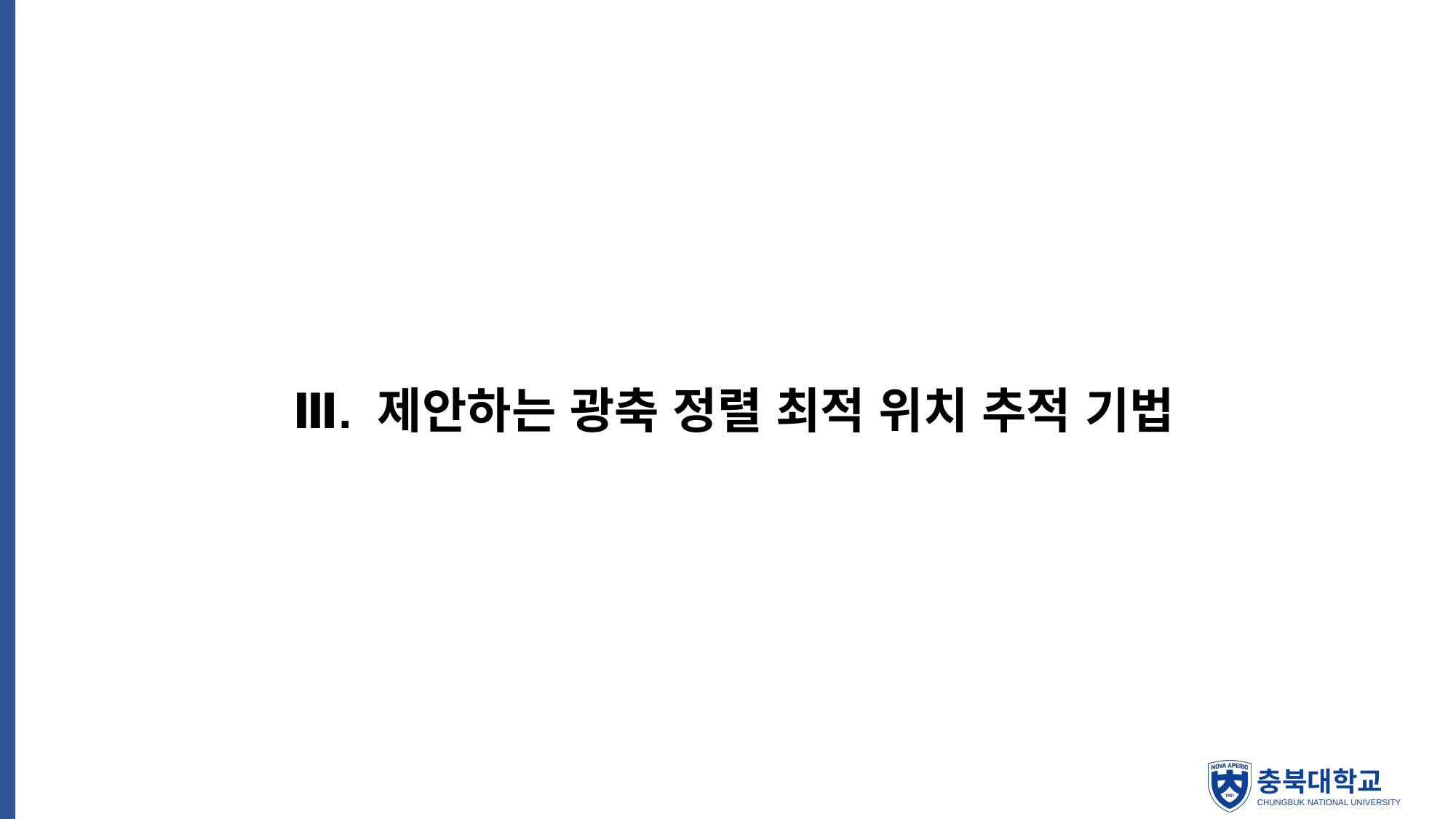

Ⅲ. 제안하는 광축 정렬 최적 위치 추적 기법